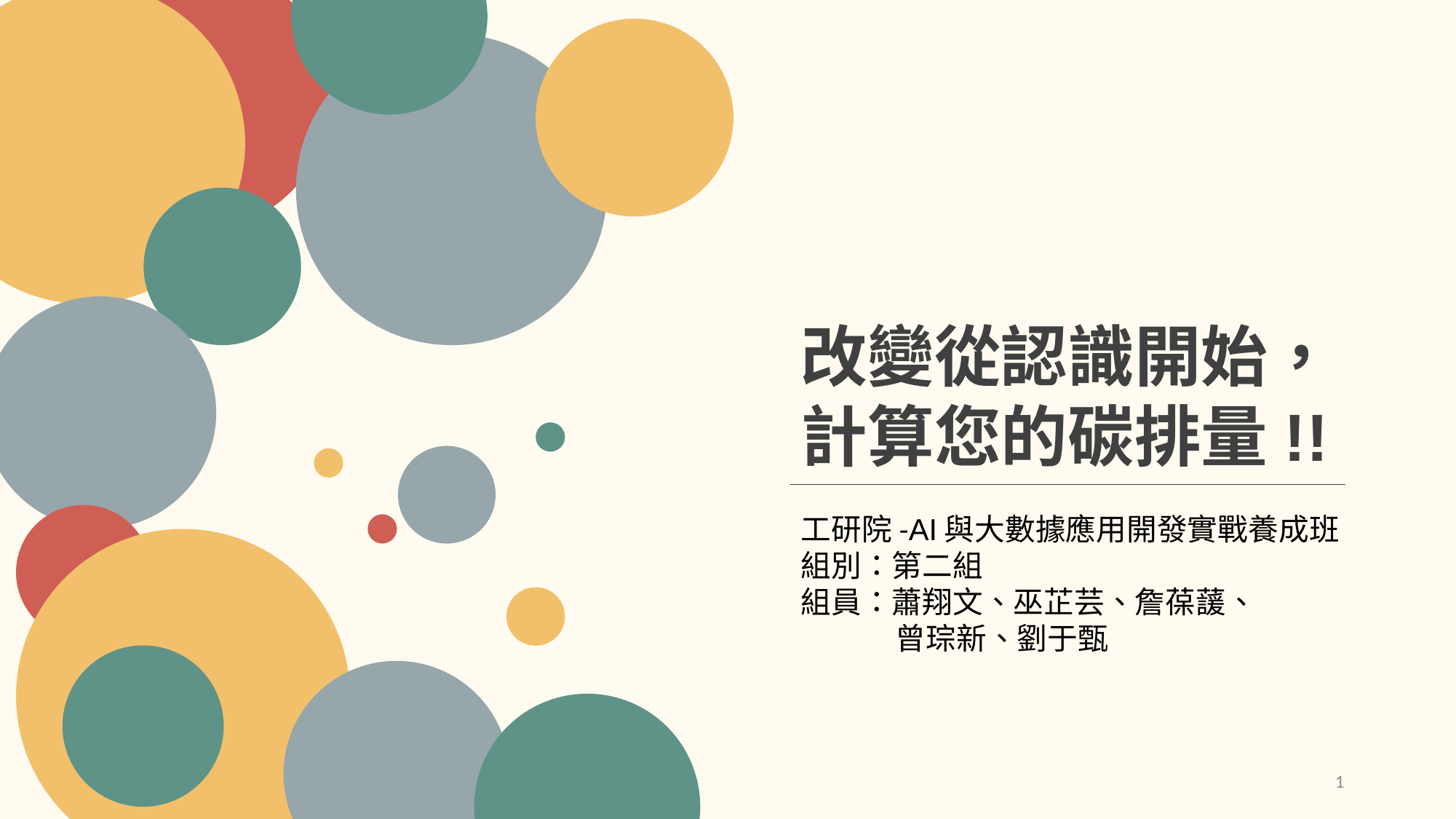

改變從認識開始，計算您的碳排量!!

工研院-AI與大數據應用開發實戰養成班
組別：第二組
組員：蕭翔文、巫芷芸、詹葆蘐、
             曾琮新、劉于甄

1